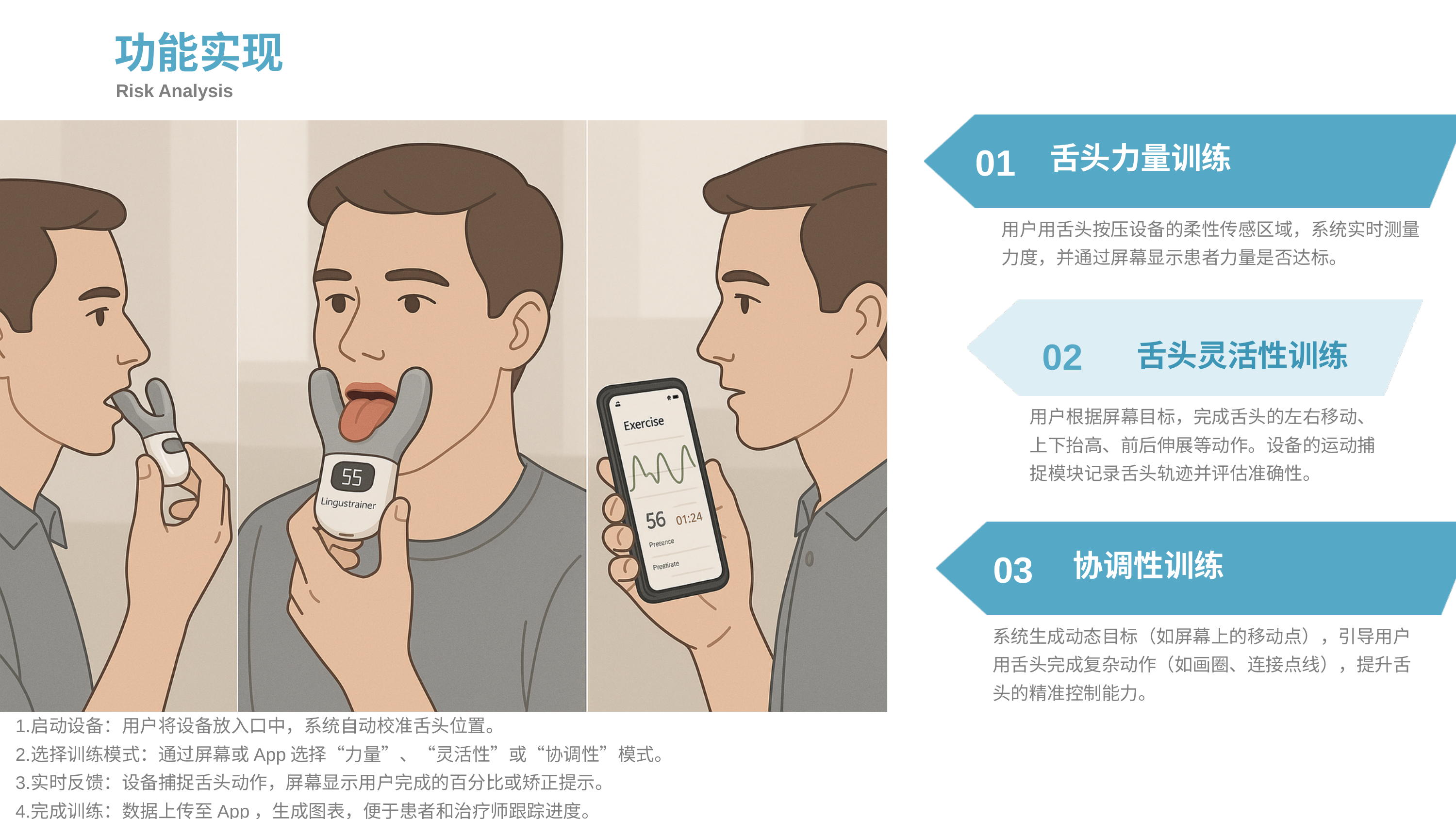

功能实现
Risk Analysis

舌头力量训练
01
用户用舌头按压设备的柔性传感区域，系统实时测量力度，并通过屏幕显示患者力量是否达标。

02
舌头灵活性训练
用户根据屏幕目标，完成舌头的左右移动、上下抬高、前后伸展等动作。设备的运动捕捉模块记录舌头轨迹并评估准确性。

协调性训练
03
系统生成动态目标（如屏幕上的移动点），引导用户用舌头完成复杂动作（如画圈、连接点线），提升舌头的精准控制能力。
启动设备：用户将设备放入口中，系统自动校准舌头位置。
选择训练模式：通过屏幕或App选择“力量”、“灵活性”或“协调性”模式。
实时反馈：设备捕捉舌头动作，屏幕显示用户完成的百分比或矫正提示。
完成训练：数据上传至App，生成图表，便于患者和治疗师跟踪进度。